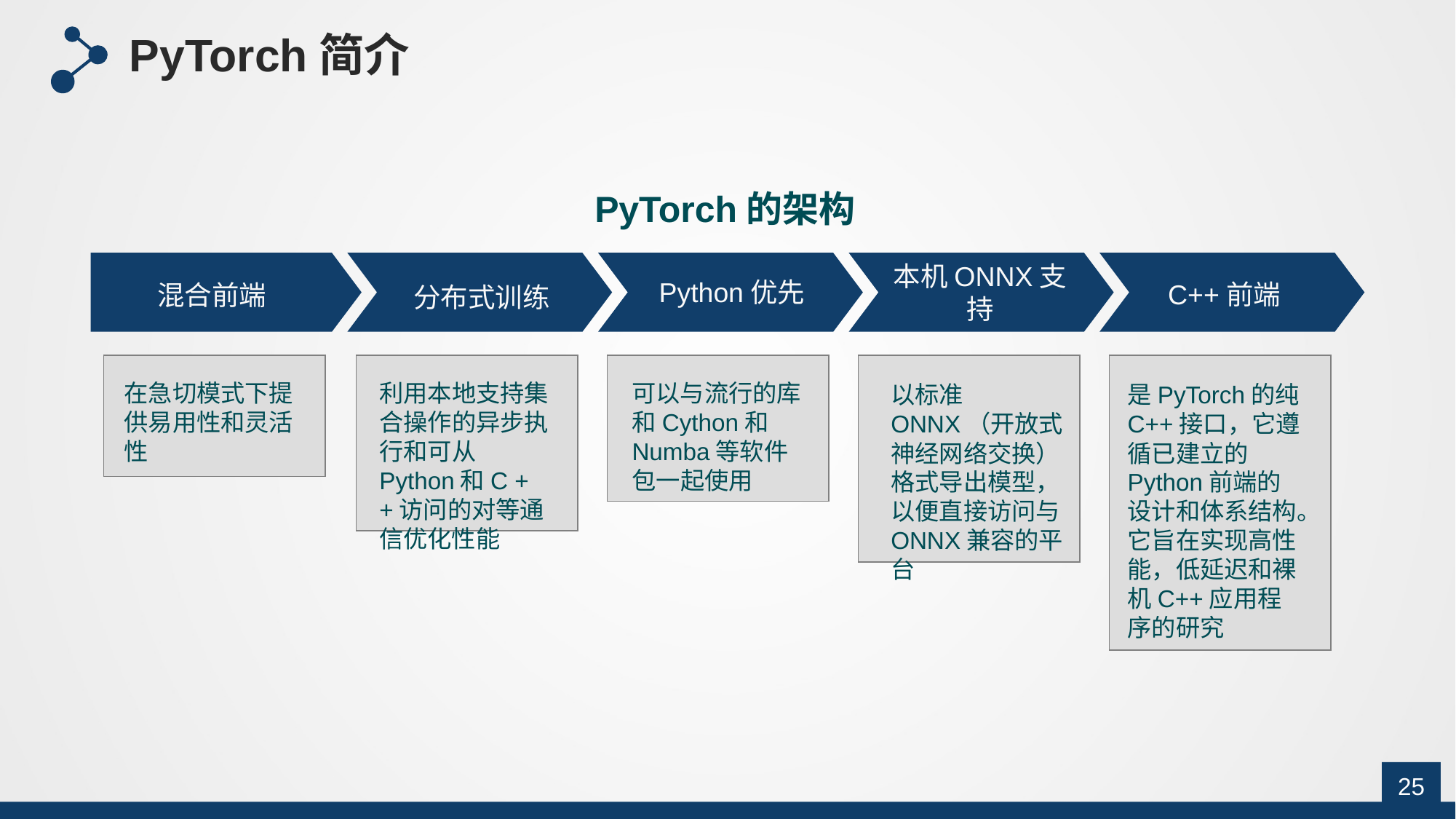

PyTorch简介

PyTorch的架构

本机ONNX支持
Python优先
C++前端
混合前端
分布式训练

在急切模式下提供易用性和灵活性
利用本地支持集合操作的异步执行和可从Python和C ++访问的对等通信优化性能
可以与流行的库和Cython和Numba等软件包一起使用
以标准ONNX（开放式神经网络交换）格式导出模型，以便直接访问与ONNX兼容的平台
是PyTorch的纯C++接口，它遵循已建立的Python前端的设计和体系结构。它旨在实现高性能，低延迟和裸机C++应用程序的研究